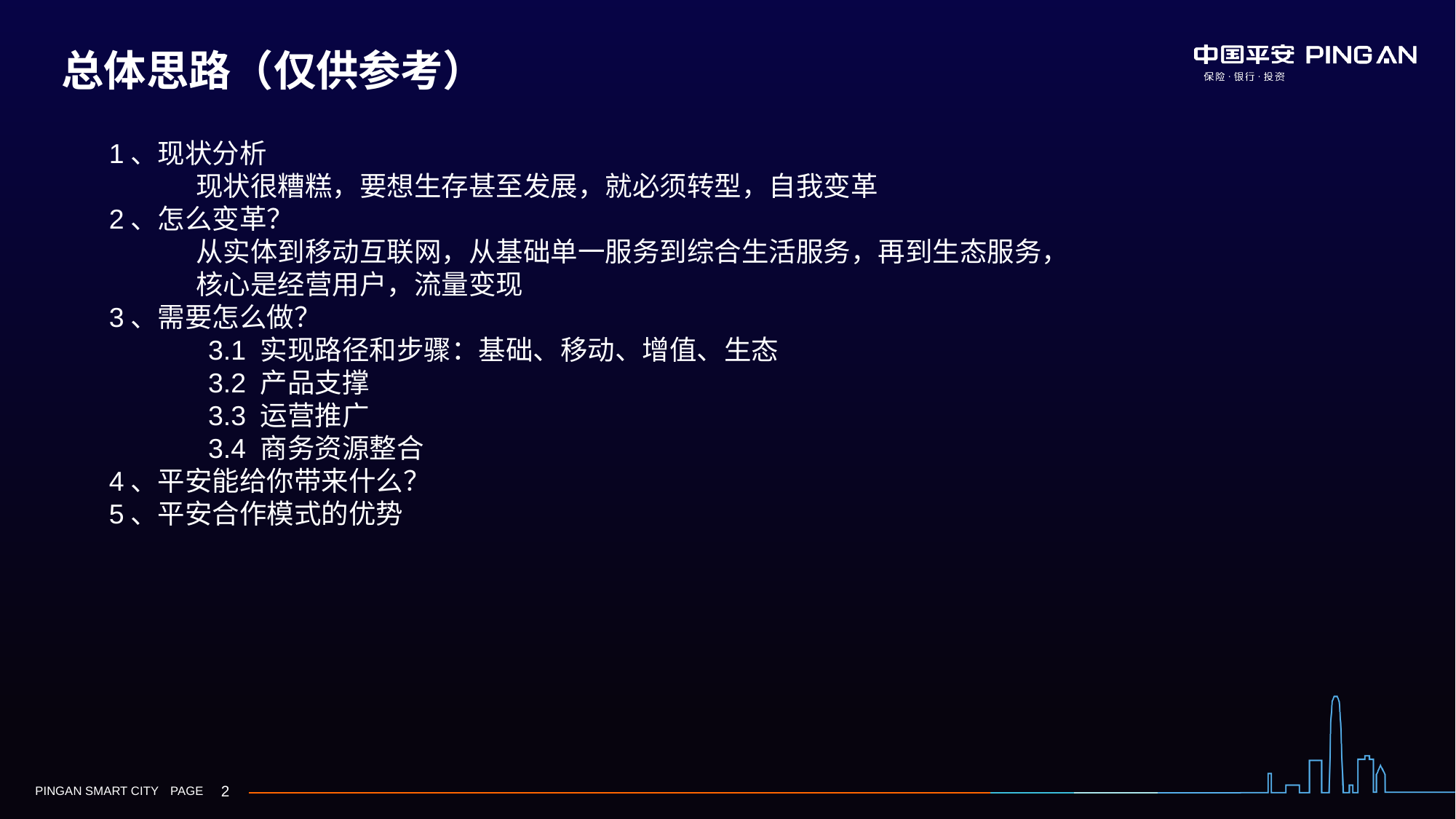

总体思路（仅供参考）
1、现状分析
             现状很糟糕，要想生存甚至发展，就必须转型，自我变革
2、怎么变革？
             从实体到移动互联网，从基础单一服务到综合生活服务，再到生态服务，
             核心是经营用户，流量变现
3、需要怎么做？
             3.1 实现路径和步骤：基础、移动、增值、生态
             3.2 产品支撑
             3.3 运营推广
             3.4 商务资源整合
4、平安能给你带来什么？
5、平安合作模式的优势
2